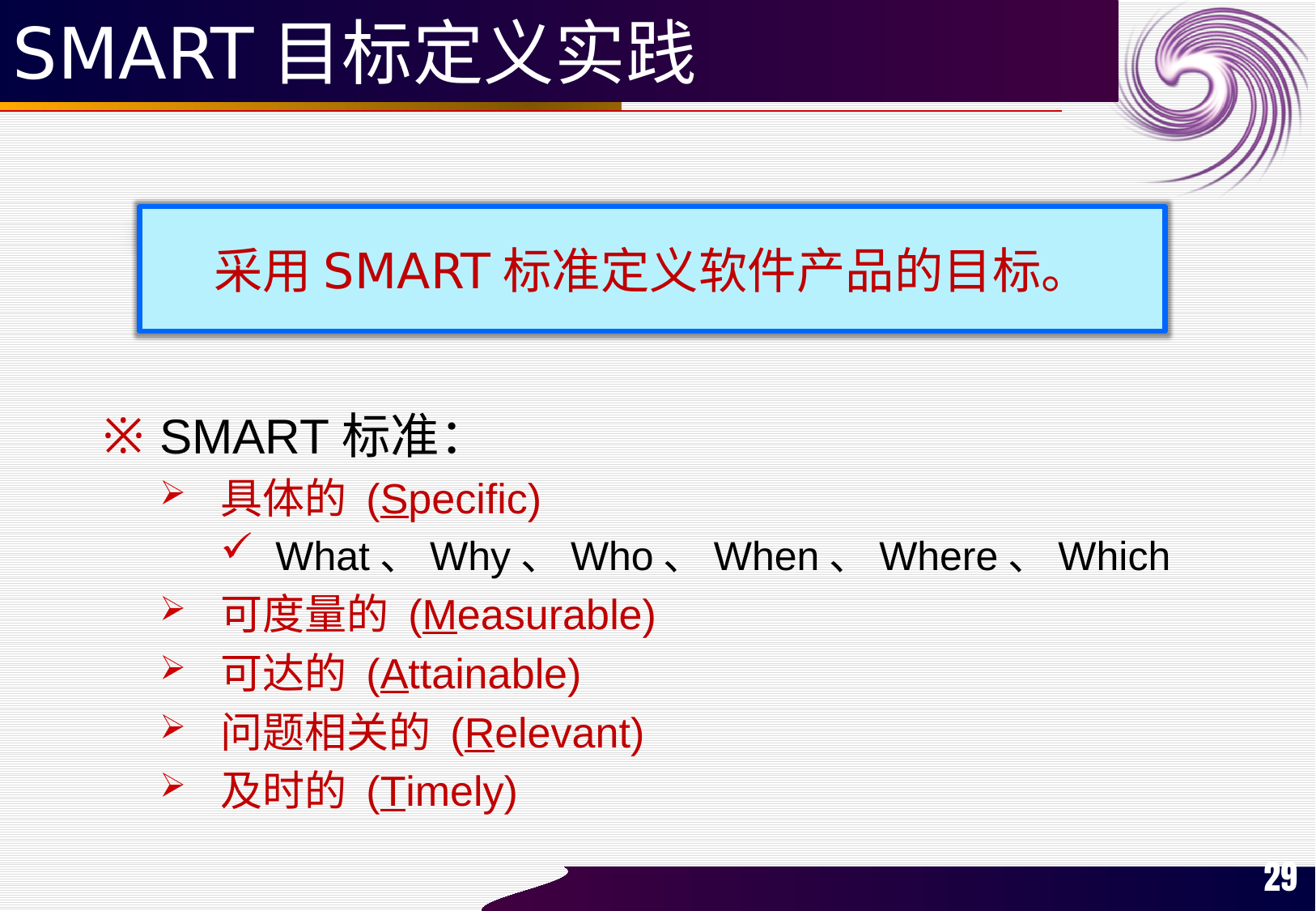

# SMART目标定义实践
采用SMART标准定义软件产品的目标。
SMART标准：
具体的 (Specific)
What、Why、Who、When、Where、Which
可度量的 (Measurable)
可达的 (Attainable)
问题相关的 (Relevant)
及时的 (Timely)
29